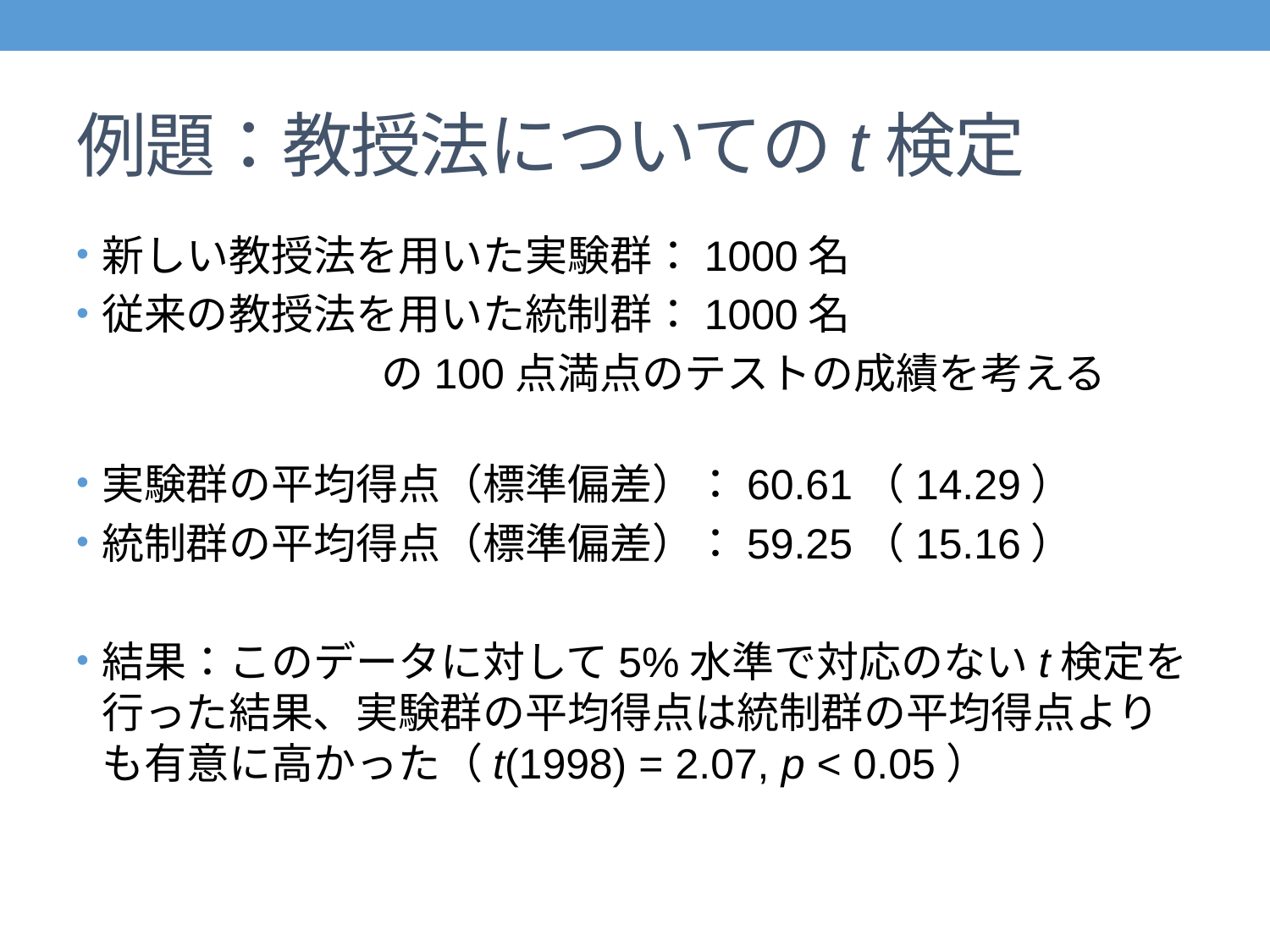

# 例題：教授法についてのt検定
新しい教授法を用いた実験群：1000名
従来の教授法を用いた統制群：1000名
                               の100点満点のテストの成績を考える
実験群の平均得点（標準偏差）：60.61（14.29）
統制群の平均得点（標準偏差）：59.25（15.16）

結果：このデータに対して5%水準で対応のないt検定を行った結果、実験群の平均得点は統制群の平均得点よりも有意に高かった（t(1998) = 2.07, p < 0.05）